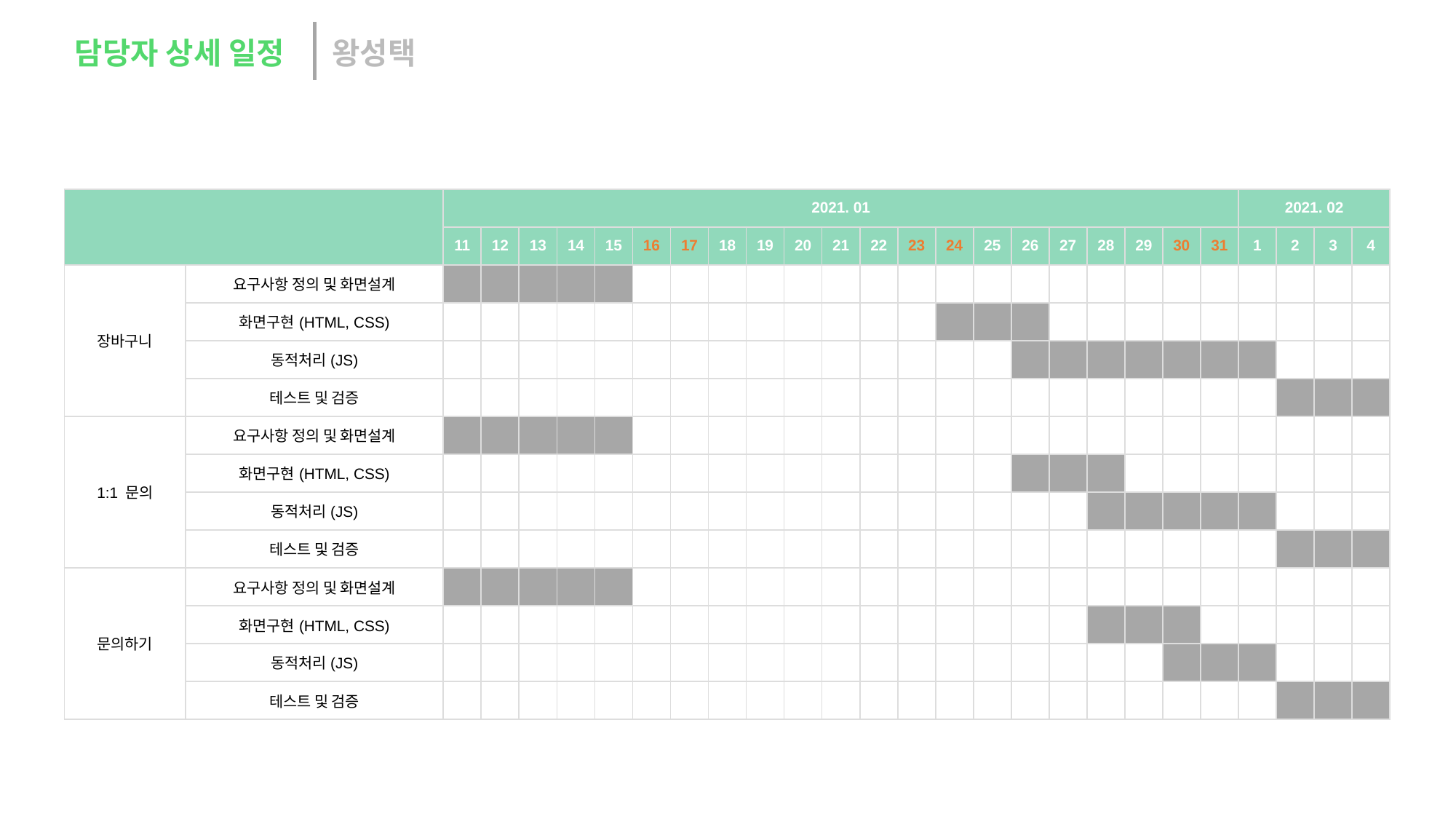

담당자 상세 일정
왕성택
|  |  | 2021. 01 |  |  |  |  |  |  |  |  |  |  |  |  |  |  |  |  |  |  |  |  | 2021. 02 |  |  |  |
| --- | --- | --- | --- | --- | --- | --- | --- | --- | --- | --- | --- | --- | --- | --- | --- | --- | --- | --- | --- | --- | --- | --- | --- | --- | --- | --- |
|  |  | 11 | 12 | 13 | 14 | 15 | 16 | 17 | 18 | 19 | 20 | 21 | 22 | 23 | 24 | 25 | 26 | 27 | 28 | 29 | 30 | 31 | 1 | 2 | 3 | 4 |
| 장바구니 | 요구사항 정의 및 화면설계 |  |  |  |  |  |  |  |  |  |  |  |  |  |  |  |  |  |  |  |  |  |  |  |  |  |
|  | 화면구현(HTML, CSS) |  |  |  |  |  |  |  |  |  |  |  |  |  |  |  |  |  |  |  |  |  |  |  |  |  |
|  | 동적처리(JS) |  |  |  |  |  |  |  |  |  |  |  |  |  |  |  |  |  |  |  |  |  |  |  |  |  |
|  | 테스트 및 검증 |  |  |  |  |  |  |  |  |  |  |  |  |  |  |  |  |  |  |  |  |  |  |  |  |  |
| 1:1 문의 | 요구사항 정의 및 화면설계 |  |  |  |  |  |  |  |  |  |  |  |  |  |  |  |  |  |  |  |  |  |  |  |  |  |
|  | 화면구현(HTML, CSS) |  |  |  |  |  |  |  |  |  |  |  |  |  |  |  |  |  |  |  |  |  |  |  |  |  |
|  | 동적처리(JS) |  |  |  |  |  |  |  |  |  |  |  |  |  |  |  |  |  |  |  |  |  |  |  |  |  |
|  | 테스트 및 검증 |  |  |  |  |  |  |  |  |  |  |  |  |  |  |  |  |  |  |  |  |  |  |  |  |  |
| 문의하기 | 요구사항 정의 및 화면설계 |  |  |  |  |  |  |  |  |  |  |  |  |  |  |  |  |  |  |  |  |  |  |  |  |  |
|  | 화면구현(HTML, CSS) |  |  |  |  |  |  |  |  |  |  |  |  |  |  |  |  |  |  |  |  |  |  |  |  |  |
|  | 동적처리(JS) |  |  |  |  |  |  |  |  |  |  |  |  |  |  |  |  |  |  |  |  |  |  |  |  |  |
|  | 테스트 및 검증 |  |  |  |  |  |  |  |  |  |  |  |  |  |  |  |  |  |  |  |  |  |  |  |  |  |